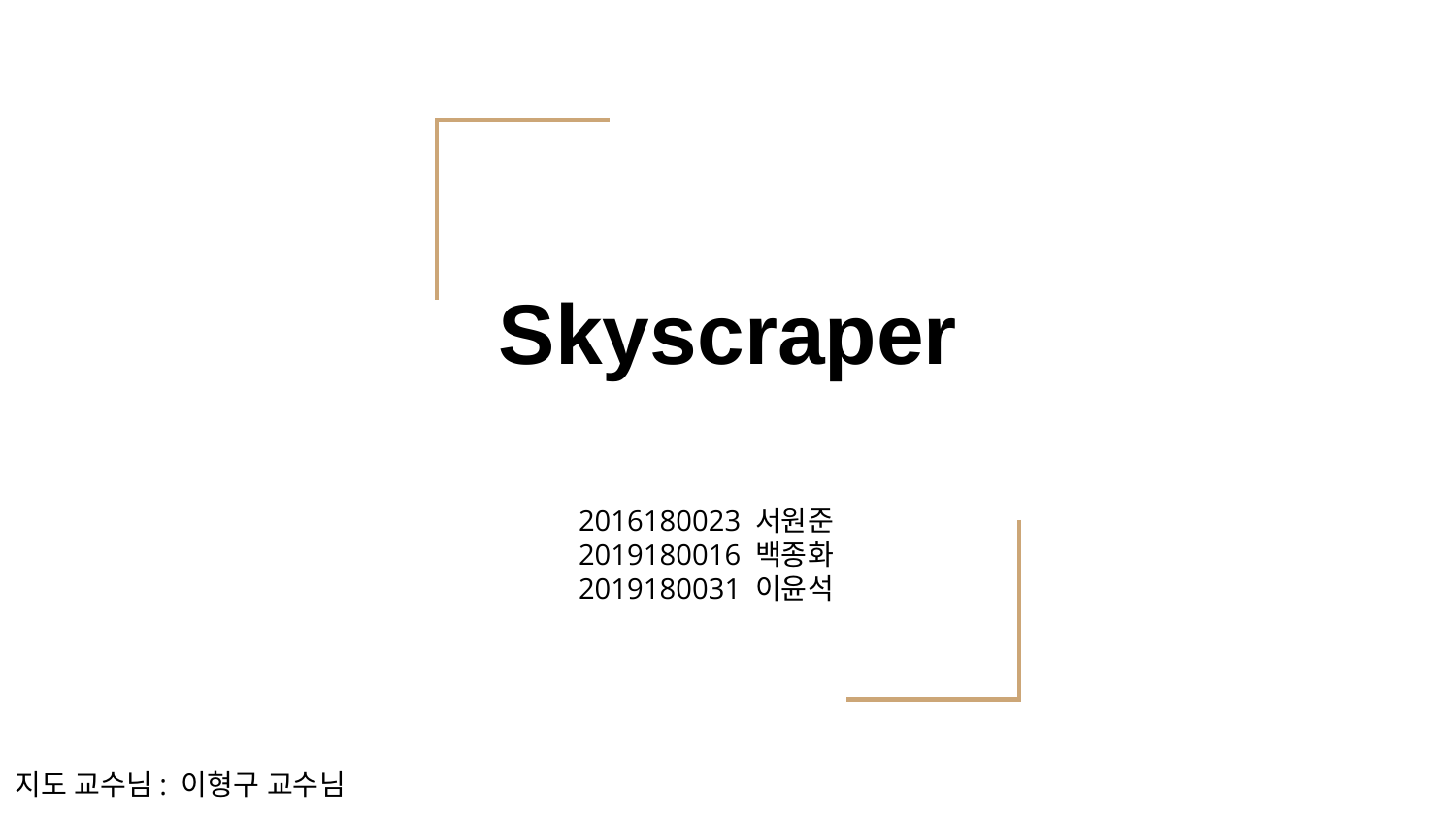

# Skyscraper
2016180023 서원준
2019180016 백종화
2019180031 이윤석
지도 교수님: 이형구 교수님